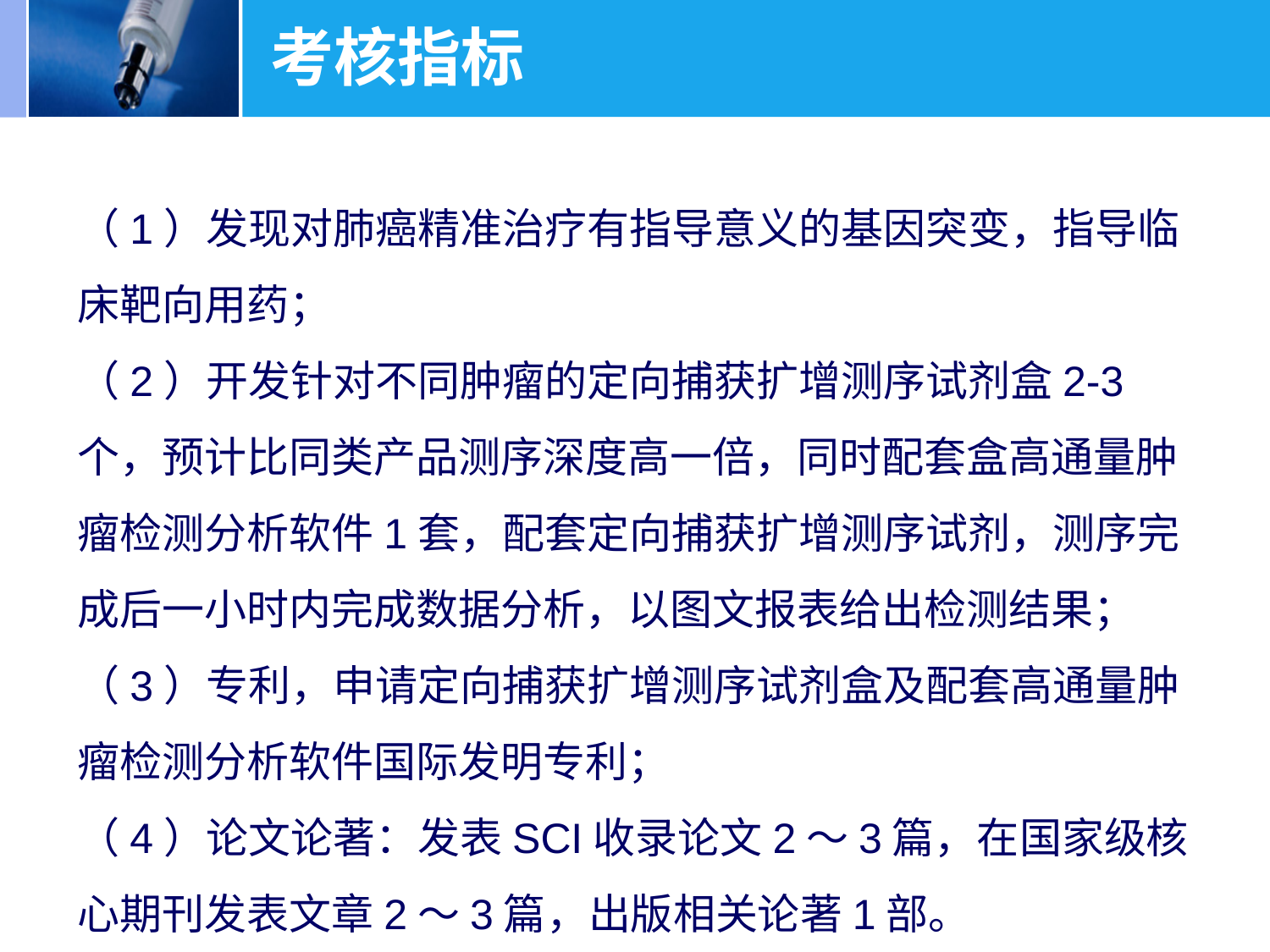

# 考核指标
（1）发现对肺癌精准治疗有指导意义的基因突变，指导临床靶向用药；
（2）开发针对不同肿瘤的定向捕获扩增测序试剂盒2-3个，预计比同类产品测序深度高一倍，同时配套盒高通量肿瘤检测分析软件1套，配套定向捕获扩增测序试剂，测序完成后一小时内完成数据分析，以图文报表给出检测结果；
（3）专利，申请定向捕获扩增测序试剂盒及配套高通量肿瘤检测分析软件国际发明专利；
（4）论文论著：发表SCI收录论文2～3篇，在国家级核心期刊发表文章2～3篇，出版相关论著1部。